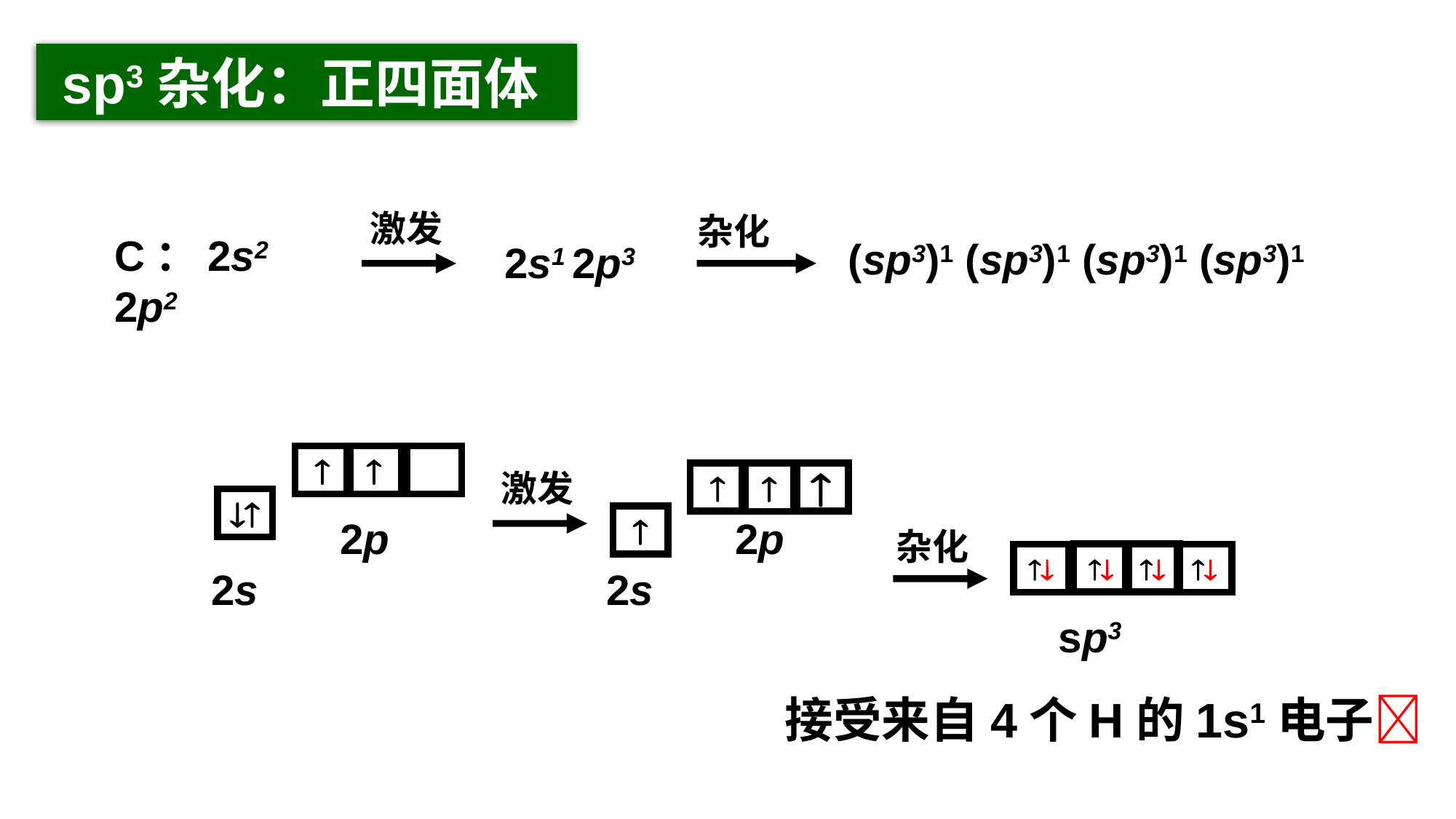

sp3杂化：正四面体
激发
  2s1 2p3

杂化
(sp3)1 (sp3)1 (sp3)1 (sp3)1

C：2s2 2p2
↑
↑

激发
↑
↑
↑
↑
2p

2s
↓↑
2p
杂化
↑↓
↑↓
↑↓
↑↓

sp3
2s
接受来自4个H的1s1电子↓